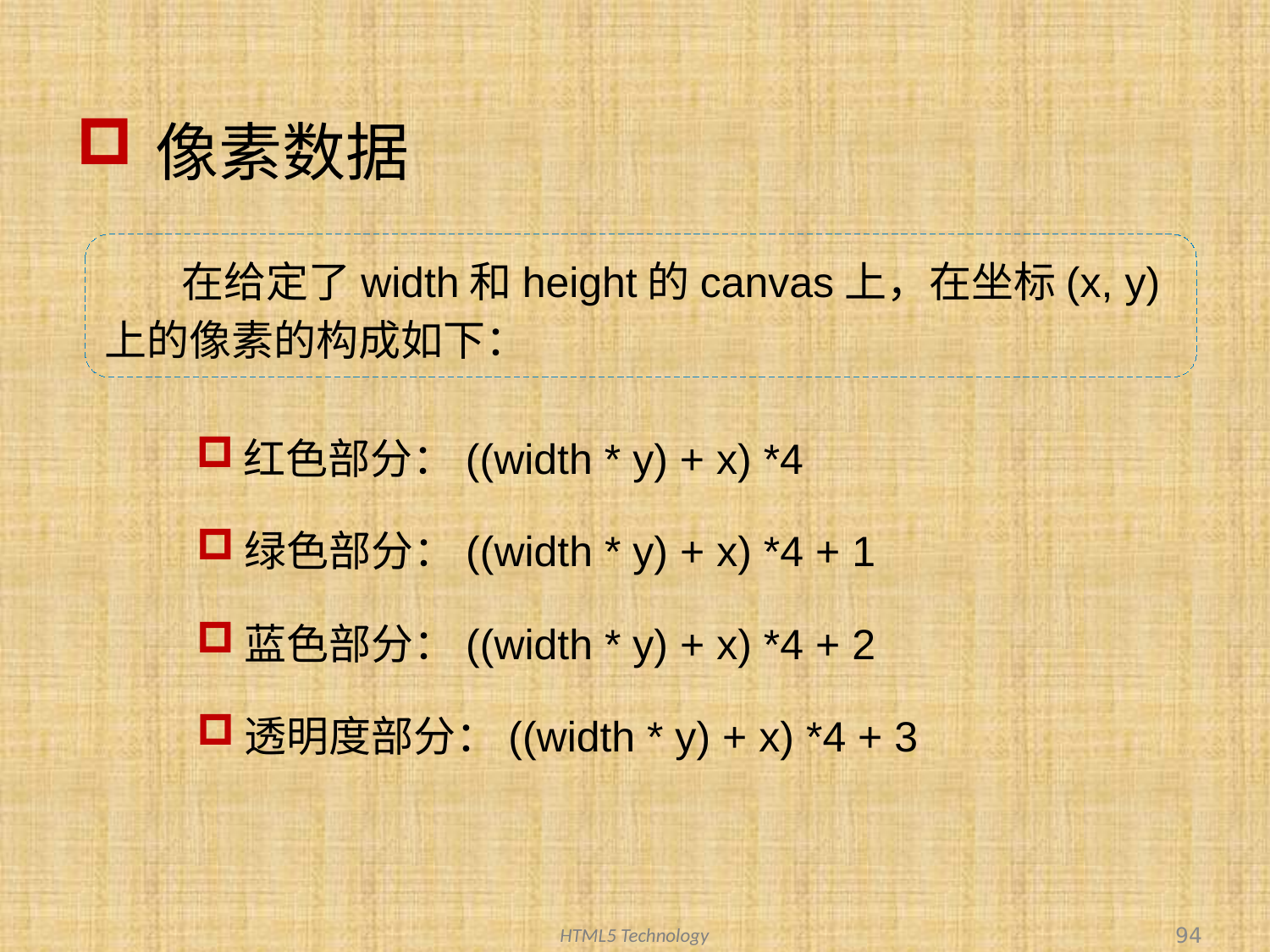

# 像素数据
       在给定了width和height的canvas上，在坐标(x, y)上的像素的构成如下：
红色部分：((width * y) + x) *4
绿色部分：((width * y) + x) *4 + 1
蓝色部分：((width * y) + x) *4 + 2
透明度部分：((width * y) + x) *4 + 3
94
HTML5 Technology